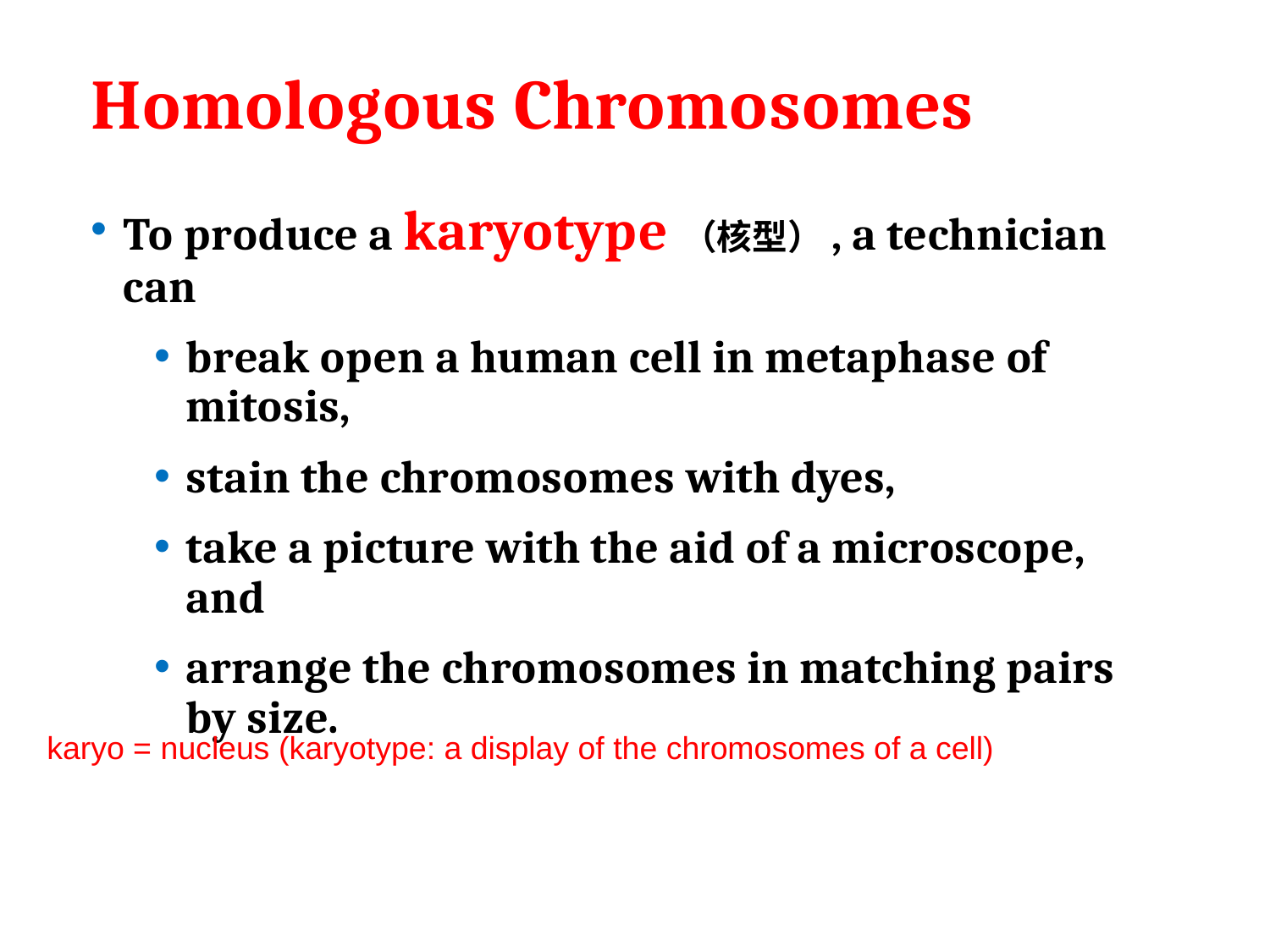

# Homologous Chromosomes
To produce a karyotype（核型）, a technician can
break open a human cell in metaphase of mitosis,
stain the chromosomes with dyes,
take a picture with the aid of a microscope, and
arrange the chromosomes in matching pairs by size.
karyo = nucleus (karyotype: a display of the chromosomes of a cell)